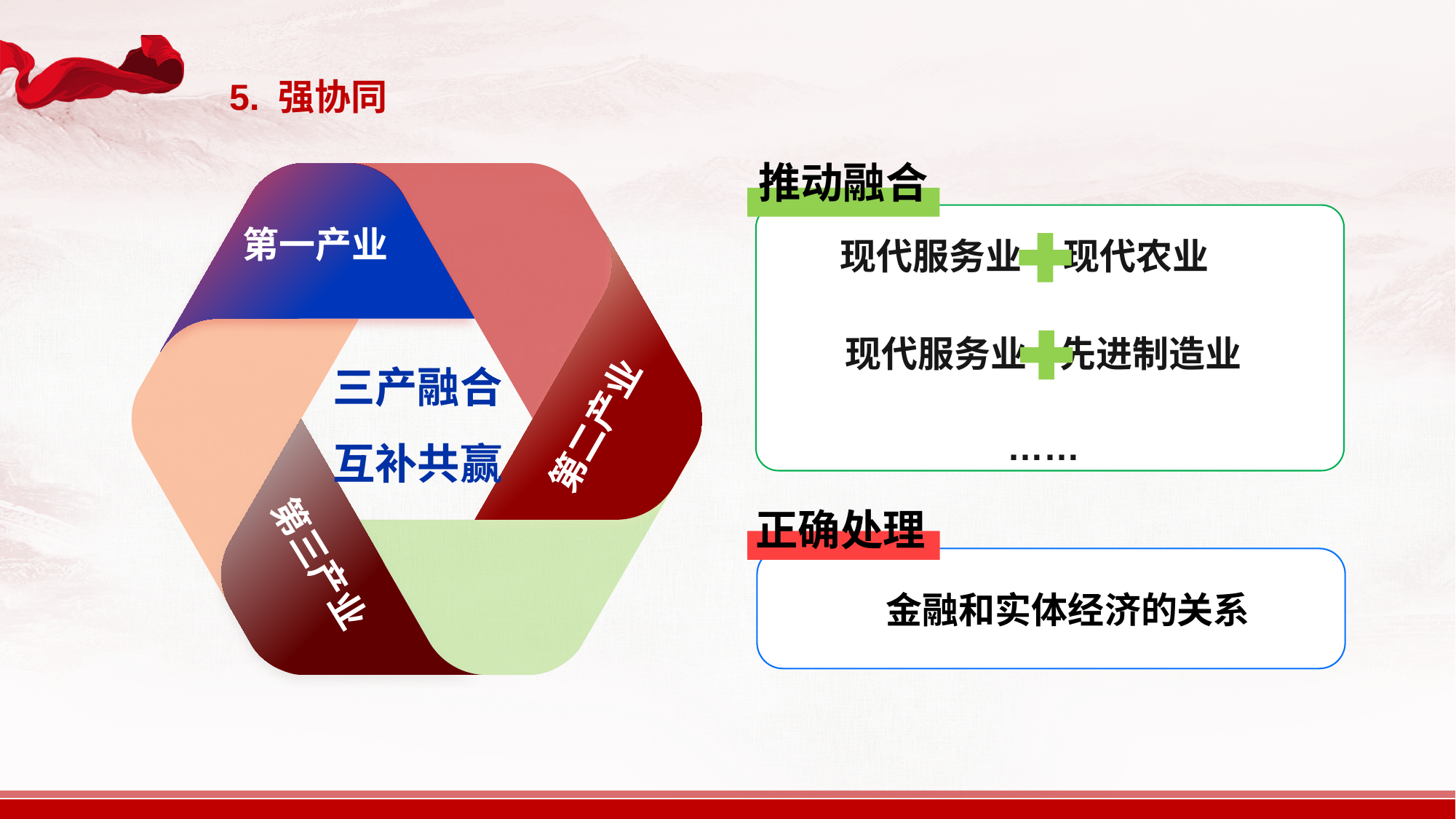

5. 强协同
推动融合

第一产业
第二产业
三产融合
互补共赢
第三产业

现代服务业     现代农业

现代服务业       先进制造业

……

正确处理

金融和实体经济的关系